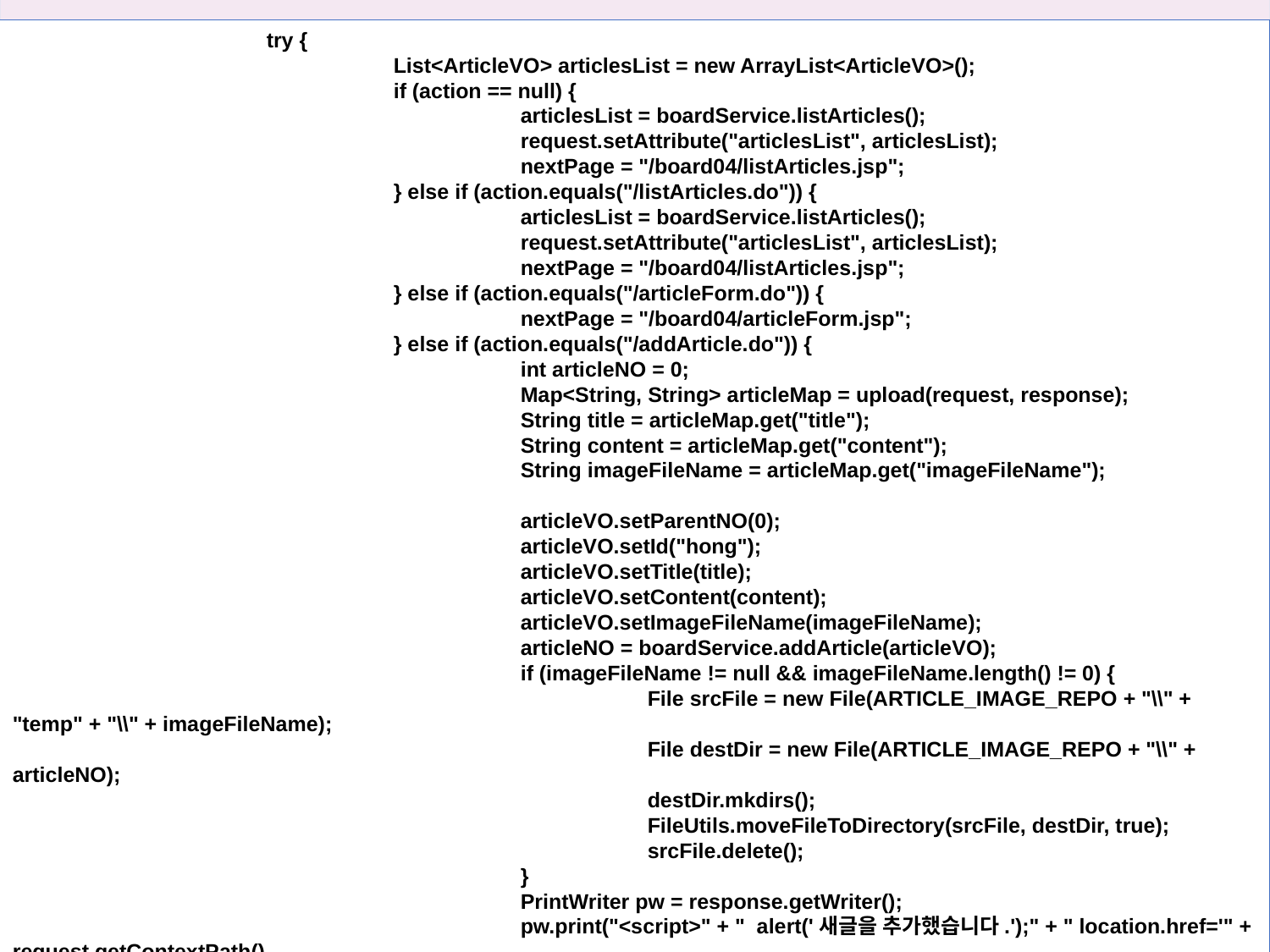

17장  모델2 방식으로 효율적으로 개발하기
		try {
			List<ArticleVO> articlesList = new ArrayList<ArticleVO>();
			if (action == null) {
				articlesList = boardService.listArticles();
				request.setAttribute("articlesList", articlesList);
				nextPage = "/board04/listArticles.jsp";
			} else if (action.equals("/listArticles.do")) {
				articlesList = boardService.listArticles();
				request.setAttribute("articlesList", articlesList);
				nextPage = "/board04/listArticles.jsp";
			} else if (action.equals("/articleForm.do")) {
				nextPage = "/board04/articleForm.jsp";
			} else if (action.equals("/addArticle.do")) {
				int articleNO = 0;
				Map<String, String> articleMap = upload(request, response);
				String title = articleMap.get("title");
				String content = articleMap.get("content");
				String imageFileName = articleMap.get("imageFileName");

				articleVO.setParentNO(0);
				articleVO.setId("hong");
				articleVO.setTitle(title);
				articleVO.setContent(content);
				articleVO.setImageFileName(imageFileName);
				articleNO = boardService.addArticle(articleVO);
				if (imageFileName != null && imageFileName.length() != 0) {
					File srcFile = new File(ARTICLE_IMAGE_REPO + "\\" + "temp" + "\\" + imageFileName);
					File destDir = new File(ARTICLE_IMAGE_REPO + "\\" + articleNO);
					destDir.mkdirs();
					FileUtils.moveFileToDirectory(srcFile, destDir, true);
					srcFile.delete();
				}
				PrintWriter pw = response.getWriter();
				pw.print("<script>" + "  alert('새글을 추가했습니다.');" + " location.href='" + request.getContextPath()
						+ "/board/listArticles.do';" + "</script>");
				return;
17.4 모델2로 답변형 게시판 구현하기